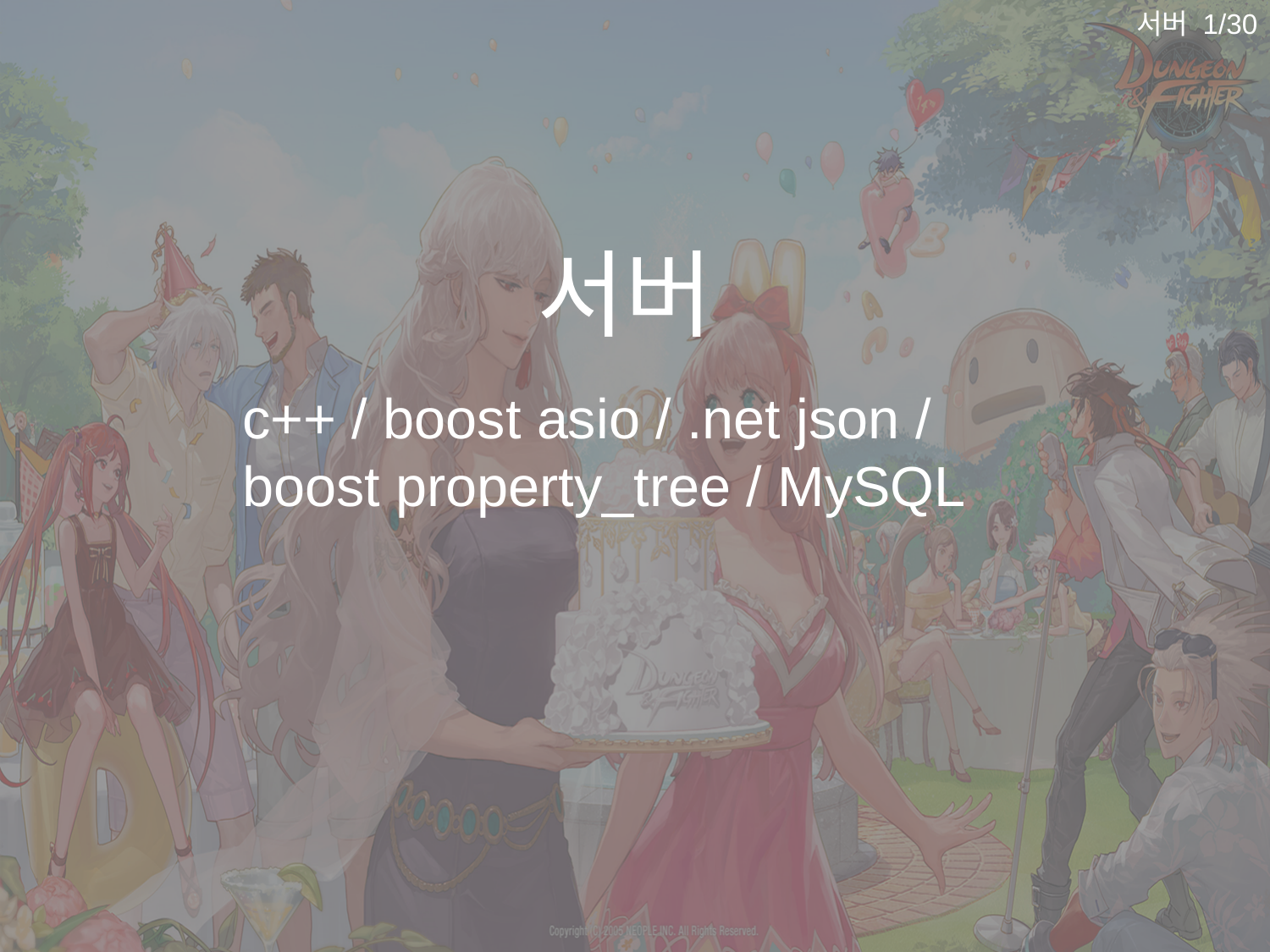

서버 1/30
서버
c++ / boost asio / .net json / boost property_tree / MySQL